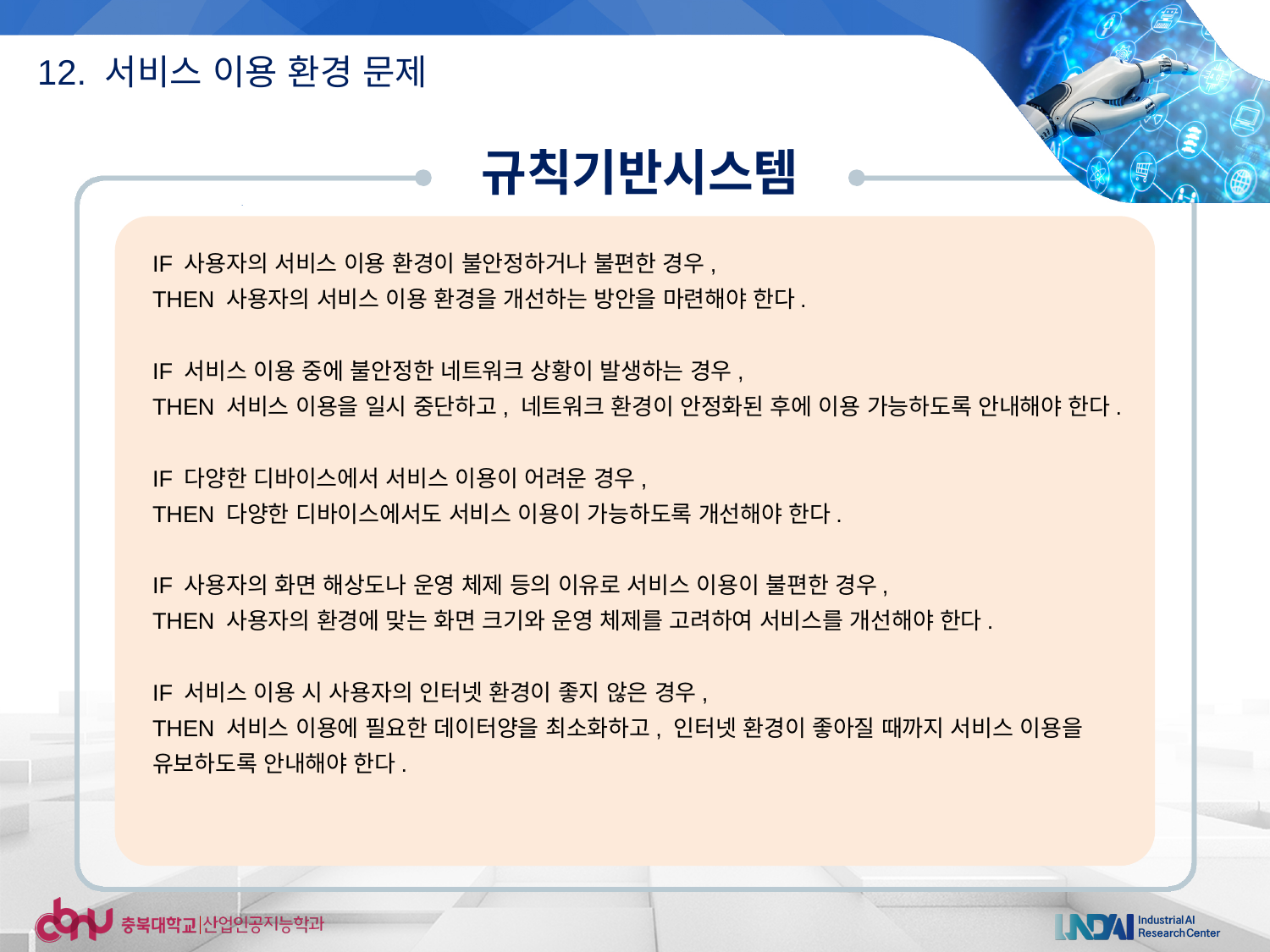

12. 서비스 이용 환경 문제
규칙기반시스템

IF 사용자의 서비스 이용 환경이 불안정하거나 불편한 경우,
THEN 사용자의 서비스 이용 환경을 개선하는 방안을 마련해야 한다.

IF 서비스 이용 중에 불안정한 네트워크 상황이 발생하는 경우,
THEN 서비스 이용을 일시 중단하고, 네트워크 환경이 안정화된 후에 이용 가능하도록 안내해야 한다.

IF 다양한 디바이스에서 서비스 이용이 어려운 경우,
THEN 다양한 디바이스에서도 서비스 이용이 가능하도록 개선해야 한다.

IF 사용자의 화면 해상도나 운영 체제 등의 이유로 서비스 이용이 불편한 경우,
THEN 사용자의 환경에 맞는 화면 크기와 운영 체제를 고려하여 서비스를 개선해야 한다.

IF 서비스 이용 시 사용자의 인터넷 환경이 좋지 않은 경우,
THEN 서비스 이용에 필요한 데이터양을 최소화하고, 인터넷 환경이 좋아질 때까지 서비스 이용을 유보하도록 안내해야 한다.